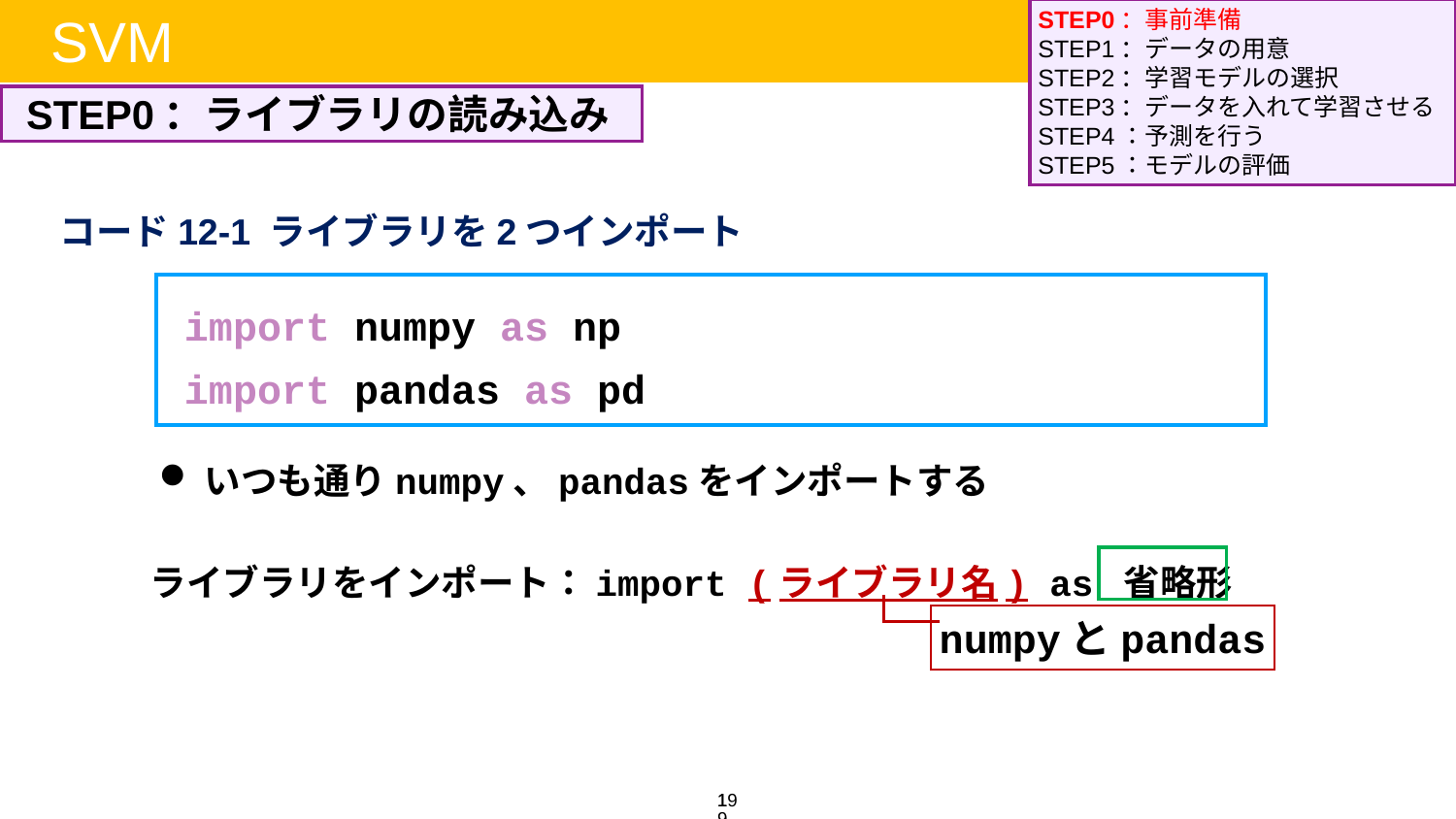

STEP0：事前準備
STEP1：データの用意
STEP2：学習モデルの選択
STEP3：データを入れて学習させる
STEP4：予測を行う
STEP5：モデルの評価
SVM
STEP0：ライブラリの読み込み
コード12-1 ライブラリを2つインポート
 import numpy as np
 import pandas as pd
いつも通りnumpy、pandasをインポートする

ライブラリをインポート：import (ライブラリ名) as 省略形
numpyとpandas
19
19